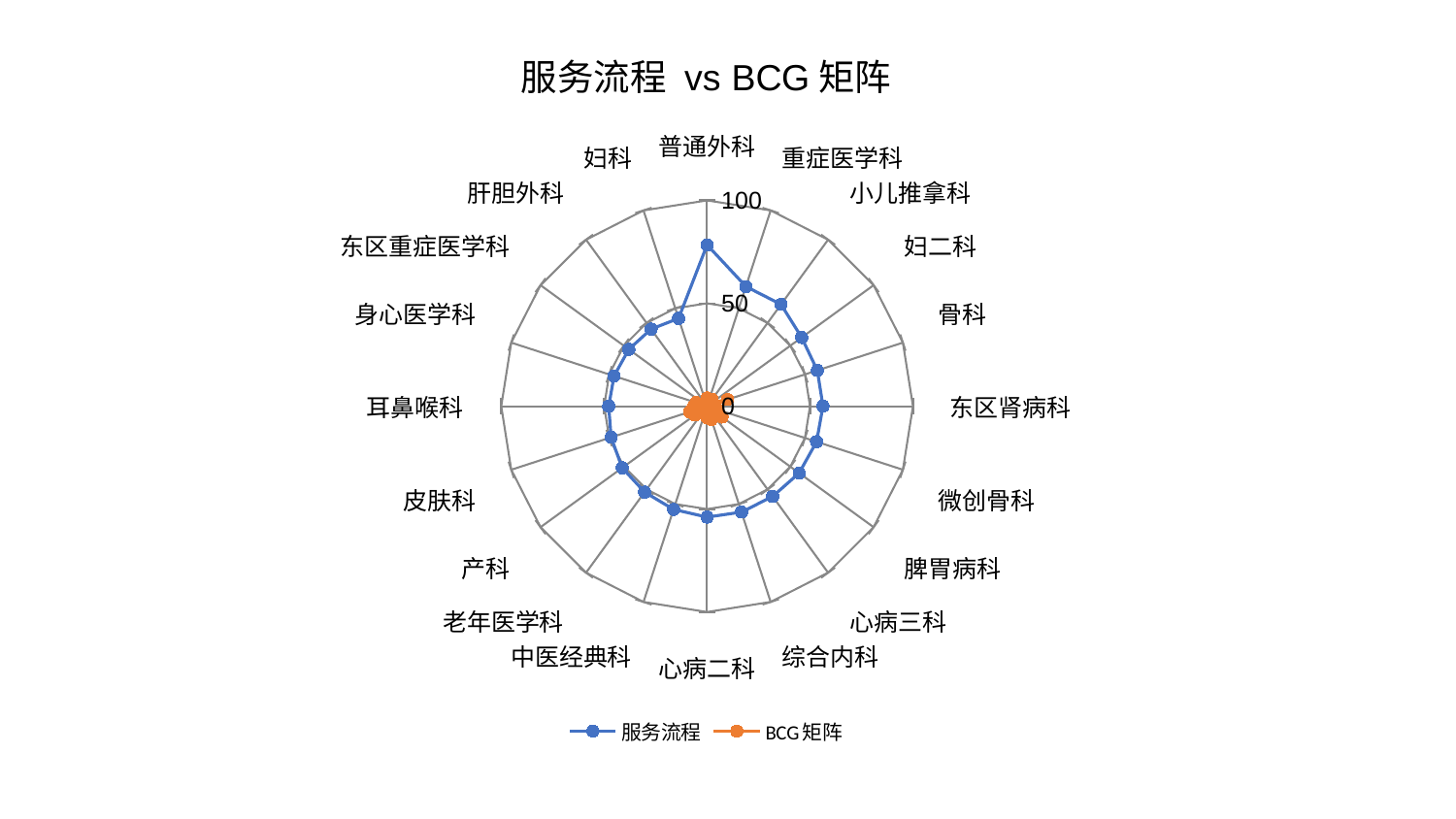

### Chart: 服务流程 vs BCG矩阵

| Category | 服务流程 | BCG矩阵 |
|---|---|---|
| 普通外科 | 78.39145071439467 | 3.945731240637133 |
| 重症医学科 | 61.14123518853105 | 2.7433567039397193 |
| 小儿推拿科 | 61.123687123795385 | 4.055252273042965 |
| 妇二科 | 56.79928856687887 | 2.7836859343489673 |
| 骨科 | 56.30894346167187 | 10.460723562338933 |
| 东区肾病科 | 56.29593280940472 | 2.8729227260032406 |
| 微创骨科 | 55.926260687669455 | 4.908079025642582 |
| 脾胃病科 | 55.29266115111769 | 8.956167048761255 |
| 心病三科 | 54.204801119382125 | 3.7984521968846807 |
| 综合内科 | 54.12017139755789 | 6.821266582728103 |
| 心病二科 | 53.906501473462534 | 5.5985456120947745 |
| 中医经典科 | 52.721572352263436 | 1.8339591977509802 |
| 老年医学科 | 51.6235085853677 | 2.268712013062466 |
| 产科 | 50.971111593137834 | 7.3337742452812575 |
| 皮肤科 | 49.009932364080605 | 8.919893534511536 |
| 耳鼻喉科 | 47.79297608612322 | 6.396373080196291 |
| 身心医学科 | 47.53637022351755 | 5.695036471857544 |
| 东区重症医学科 | 47.00031119387123 | 1.4840150596691166 |
| 肝胆外科 | 46.295136921343186 | 1.5630015107965145 |
| 妇科 | 44.85552380514751 | 2.015999949865498 |
53